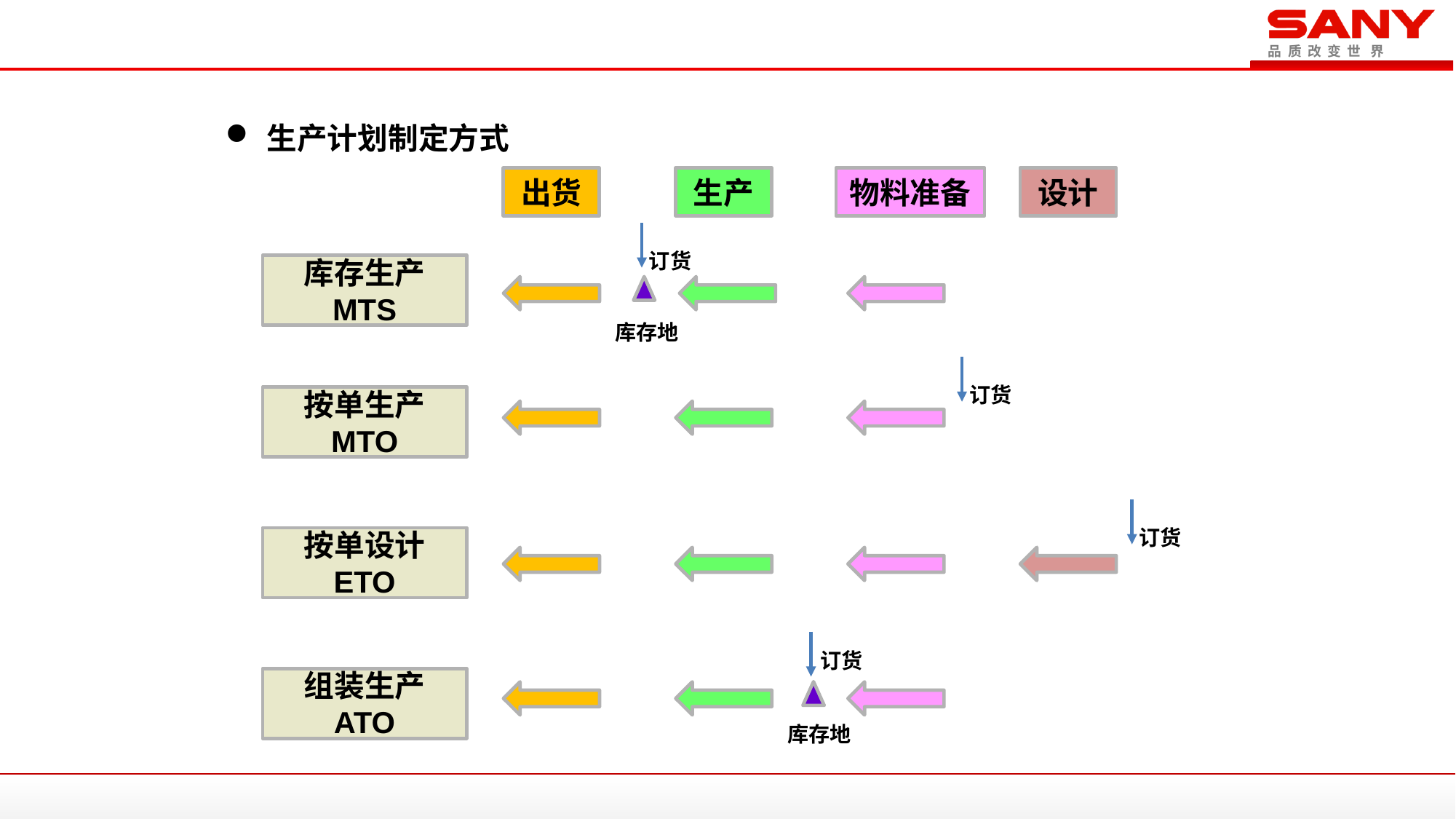

# 2、流程优化-总括（1/4）
生产计划制定方式
出货
生产
物料准备
设计
订货
库存生产
MTS

库存地
订货
按单生产
MTO

订货
按单设计
ETO

订货
组装生产
ATO

库存地
9